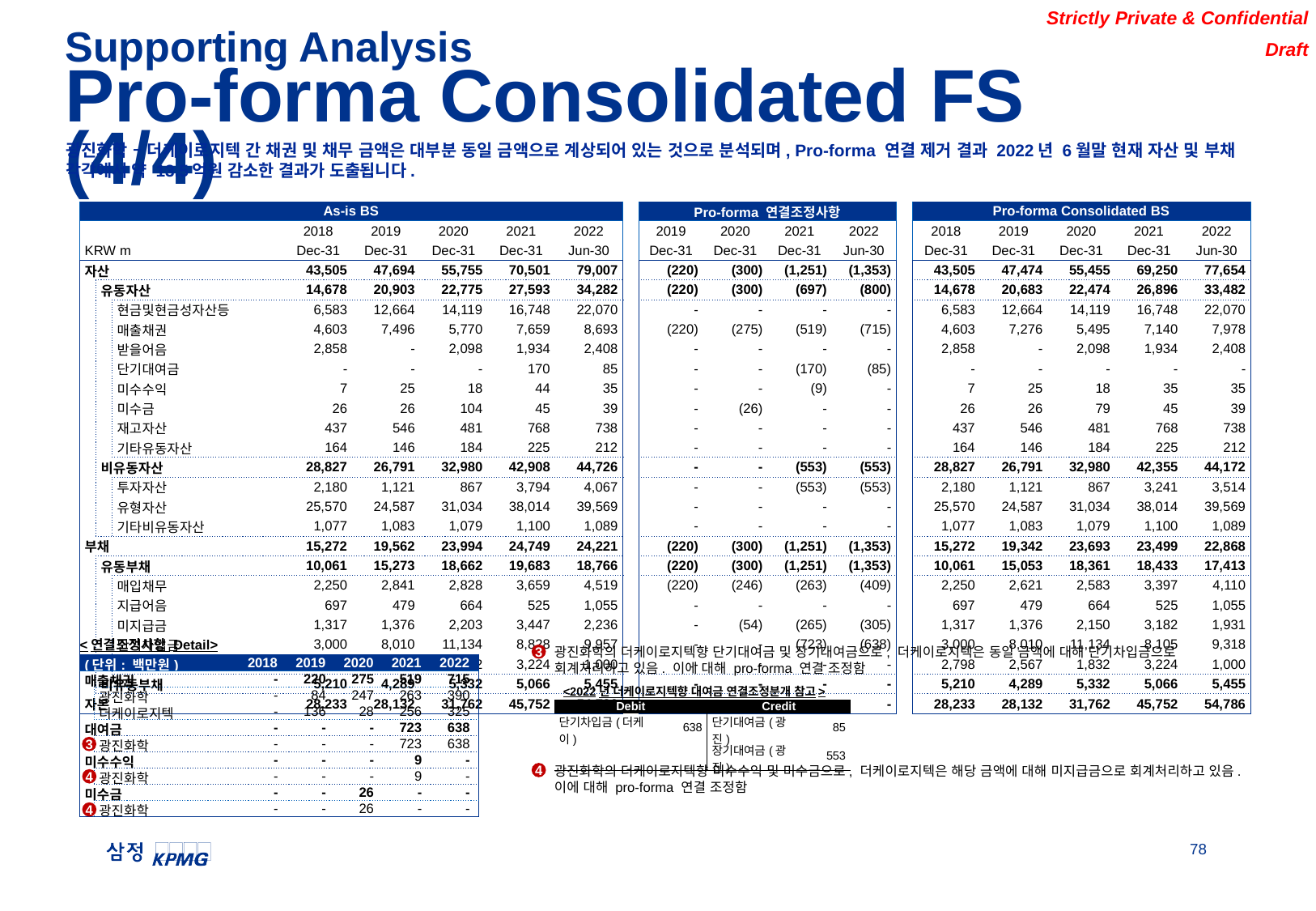

Supporting Analysis
Pro-forma Consolidated FS (4/4)
광진화학 – 더케이로지텍 간 채권 및 채무 금액은 대부분 동일 금액으로 계상되어 있는 것으로 분석되며, Pro-forma 연결 제거 결과 2022년 6월말 현재 자산 및 부채 각각에서 약 13.5억원 감소한 결과가 도출됩니다.
| As-is BS |  |  |  |  |  |  |  |  |  | Pro-forma 연결조정사항 |  |  |  |  | Pro-forma Consolidated BS |  |  |  |  |
| --- | --- | --- | --- | --- | --- | --- | --- | --- | --- | --- | --- | --- | --- | --- | --- | --- | --- | --- | --- |
|  |  |  |  | 2018 | 2019 | 2020 | 2021 | 2022 |  | 2019 | 2020 | 2021 | 2022 |  | 2018 | 2019 | 2020 | 2021 | 2022 |
| KRW m |  |  |  | Dec-31 | Dec-31 | Dec-31 | Dec-31 | Jun-30 |  | Dec-31 | Dec-31 | Dec-31 | Jun-30 |  | Dec-31 | Dec-31 | Dec-31 | Dec-31 | Jun-30 |
| 자산 |  |  |  | 43,505 | 47,694 | 55,755 | 70,501 | 79,007 |  | (220) | (300) | (1,251) | (1,353) |  | 43,505 | 47,474 | 55,455 | 69,250 | 77,654 |
|  | 유동자산 |  |  | 14,678 | 20,903 | 22,775 | 27,593 | 34,282 |  | (220) | (300) | (697) | (800) |  | 14,678 | 20,683 | 22,474 | 26,896 | 33,482 |
|  |  | 현금및현금성자산등 |  | 6,583 | 12,664 | 14,119 | 16,748 | 22,070 |  | - | - | - | - |  | 6,583 | 12,664 | 14,119 | 16,748 | 22,070 |
|  |  | 매출채권 |  | 4,603 | 7,496 | 5,770 | 7,659 | 8,693 |  | (220) | (275) | (519) | (715) |  | 4,603 | 7,276 | 5,495 | 7,140 | 7,978 |
|  |  | 받을어음 |  | 2,858 | - | 2,098 | 1,934 | 2,408 |  | - | - | - | - |  | 2,858 | - | 2,098 | 1,934 | 2,408 |
|  |  | 단기대여금 |  | - | - | - | 170 | 85 |  | - | - | (170) | (85) |  | - | - | - | - | - |
|  |  | 미수수익 |  | 7 | 25 | 18 | 44 | 35 |  | - | - | (9) | - |  | 7 | 25 | 18 | 35 | 35 |
|  |  | 미수금 |  | 26 | 26 | 104 | 45 | 39 |  | - | (26) | - | - |  | 26 | 26 | 79 | 45 | 39 |
|  |  | 재고자산 |  | 437 | 546 | 481 | 768 | 738 |  | - | - | - | - |  | 437 | 546 | 481 | 768 | 738 |
|  |  | 기타유동자산 |  | 164 | 146 | 184 | 225 | 212 |  | - | - | - | - |  | 164 | 146 | 184 | 225 | 212 |
|  | 비유동자산 |  |  | 28,827 | 26,791 | 32,980 | 42,908 | 44,726 |  | - | - | (553) | (553) |  | 28,827 | 26,791 | 32,980 | 42,355 | 44,172 |
|  |  | 투자자산 |  | 2,180 | 1,121 | 867 | 3,794 | 4,067 |  | - | - | (553) | (553) |  | 2,180 | 1,121 | 867 | 3,241 | 3,514 |
|  |  | 유형자산 |  | 25,570 | 24,587 | 31,034 | 38,014 | 39,569 |  | - | - | - | - |  | 25,570 | 24,587 | 31,034 | 38,014 | 39,569 |
|  |  | 기타비유동자산 |  | 1,077 | 1,083 | 1,079 | 1,100 | 1,089 |  | - | - | - | - |  | 1,077 | 1,083 | 1,079 | 1,100 | 1,089 |
| 부채 |  |  |  | 15,272 | 19,562 | 23,994 | 24,749 | 24,221 |  | (220) | (300) | (1,251) | (1,353) |  | 15,272 | 19,342 | 23,693 | 23,499 | 22,868 |
|  | 유동부채 |  |  | 10,061 | 15,273 | 18,662 | 19,683 | 18,766 |  | (220) | (300) | (1,251) | (1,353) |  | 10,061 | 15,053 | 18,361 | 18,433 | 17,413 |
|  |  | 매입채무 |  | 2,250 | 2,841 | 2,828 | 3,659 | 4,519 |  | (220) | (246) | (263) | (409) |  | 2,250 | 2,621 | 2,583 | 3,397 | 4,110 |
|  |  | 지급어음 |  | 697 | 479 | 664 | 525 | 1,055 |  | - | - | - | - |  | 697 | 479 | 664 | 525 | 1,055 |
|  |  | 미지급금 |  | 1,317 | 1,376 | 2,203 | 3,447 | 2,236 |  | - | (54) | (265) | (305) |  | 1,317 | 1,376 | 2,150 | 3,182 | 1,931 |
|  |  | 단기차입금 |  | 3,000 | 8,010 | 11,134 | 8,828 | 9,957 |  | - | - | (723) | (638) |  | 3,000 | 8,010 | 11,134 | 8,105 | 9,318 |
|  |  | 기타유동부채 |  | 2,798 | 2,567 | 1,832 | 3,224 | 1,000 |  | - | - | - | - |  | 2,798 | 2,567 | 1,832 | 3,224 | 1,000 |
|  | 비유동부채 |  |  | 5,210 | 4,289 | 5,332 | 5,066 | 5,455 |  | - | - | - | - |  | 5,210 | 4,289 | 5,332 | 5,066 | 5,455 |
| 자본 |  |  |  | 28,233 | 28,132 | 31,762 | 45,752 | 54,786 |  | - | - | - | - |  | 28,233 | 28,132 | 31,762 | 45,752 | 54,786 |
<연결조정사항 Detail>
광진화학의 더케이로지텍향 단기대여금 및 장기대여금으로, 더케이로지텍은 동일 금액에 대해 단기차입금으로 회계처리하고 있음. 이에 대해 pro-forma 연결 조정함
3
| (단위: 백만원) |  |  | 2018 | 2019 | 2020 | 2021 | 2022 |
| --- | --- | --- | --- | --- | --- | --- | --- |
| 매출채권 |  |  | - | 220 | 275 | 519 | 715 |
|  | 광진화학 |  | - | 84 | 247 | 263 | 390 |
|  | 더케이로지텍 |  | - | 136 | 28 | 256 | 325 |
| 대여금 |  |  | - | - | - | 723 | 638 |
|  | 광진화학 |  | - | - | - | 723 | 638 |
| 미수수익 |  |  | - | - | - | 9 | - |
|  | 광진화학 |  | - | - | - | 9 | - |
| 미수금 |  |  | - | - | 26 | - | - |
|  | 광진화학 |  | - | - | 26 | - | - |
<2022년 더케이로지텍향 대여금 연결조정분개 참고>
| Debit |  | Credit |  |
| --- | --- | --- | --- |
| 단기차입금(더케이) | 638 | 단기대여금(광진) | 85 |
|  |  | 장기대여금(광진) | 553 |
3
광진화학의 더케이로지텍향 미수수익 및 미수금으로, 더케이로지텍은 해당 금액에 대해 미지급금으로 회계처리하고 있음. 이에 대해 pro-forma 연결 조정함
4
4
4